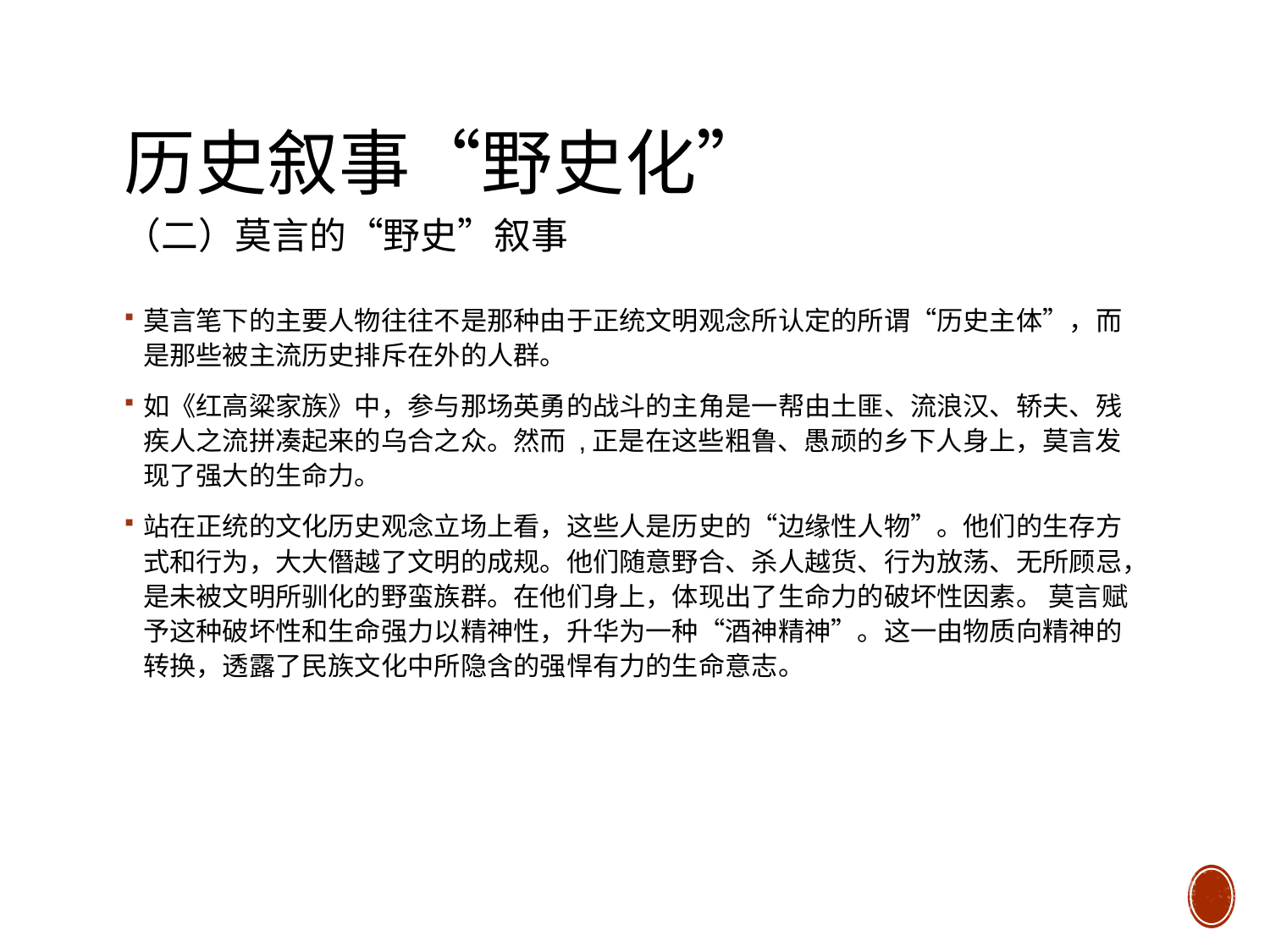

# 历史叙事“野史化” （二）莫言的“野史”叙事
莫言笔下的主要人物往往不是那种由于正统文明观念所认定的所谓“历史主体”，而是那些被主流历史排斥在外的人群。
如《红高粱家族》中，参与那场英勇的战斗的主角是一帮由土匪、流浪汉、轿夫、残疾人之流拼凑起来的乌合之众。然而 ,正是在这些粗鲁、愚顽的乡下人身上，莫言发现了强大的生命力。
站在正统的文化历史观念立场上看，这些人是历史的“边缘性人物”。他们的生存方式和行为，大大僭越了文明的成规。他们随意野合、杀人越货、行为放荡、无所顾忌，是未被文明所驯化的野蛮族群。在他们身上，体现出了生命力的破坏性因素。 莫言赋予这种破坏性和生命强力以精神性，升华为一种“酒神精神”。这一由物质向精神的转换，透露了民族文化中所隐含的强悍有力的生命意志。